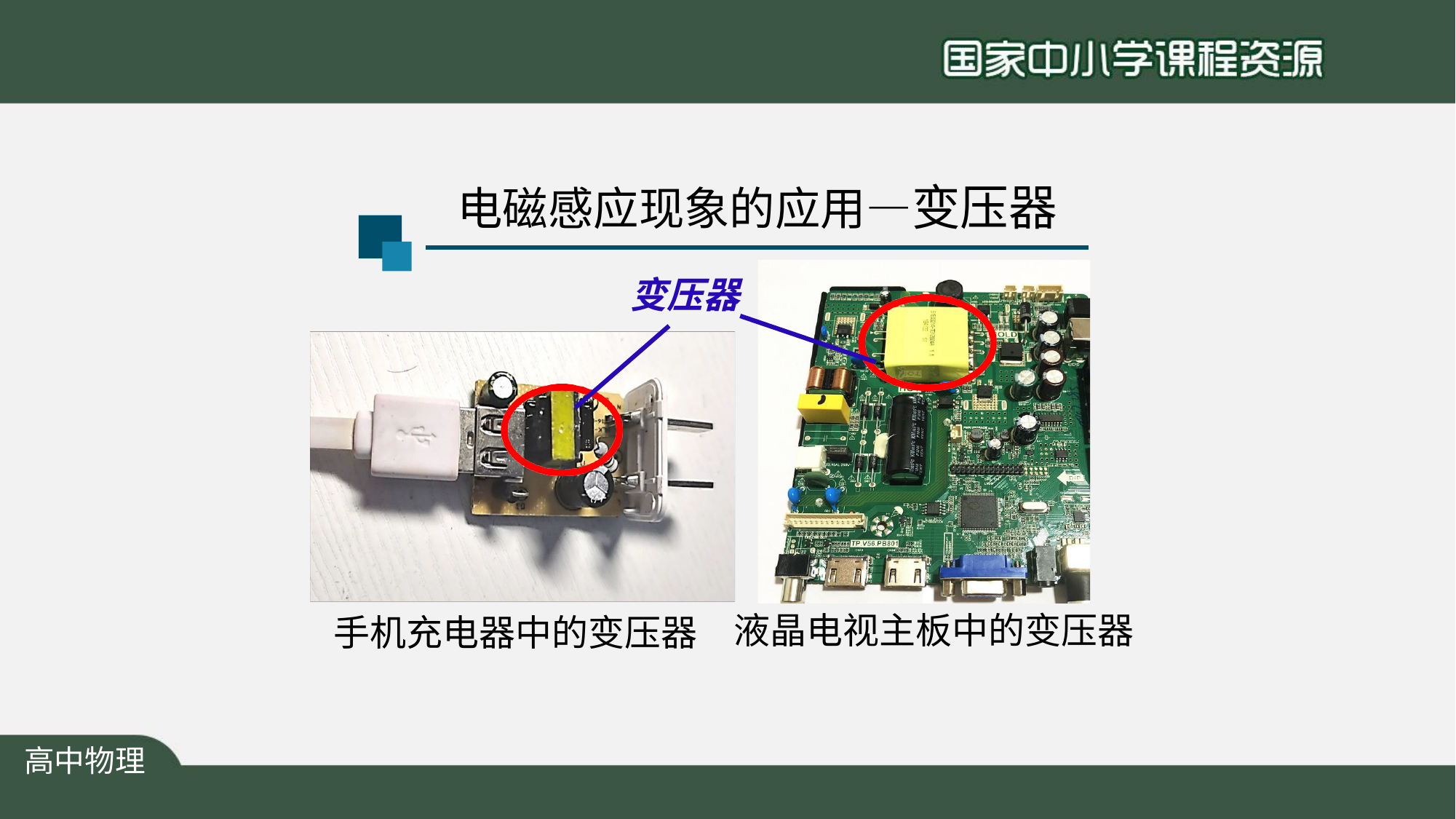

# 电磁感应现象的应用—变压器

变压器

液晶电视主板中的变压器
手机充电器中的变压器
高中物理